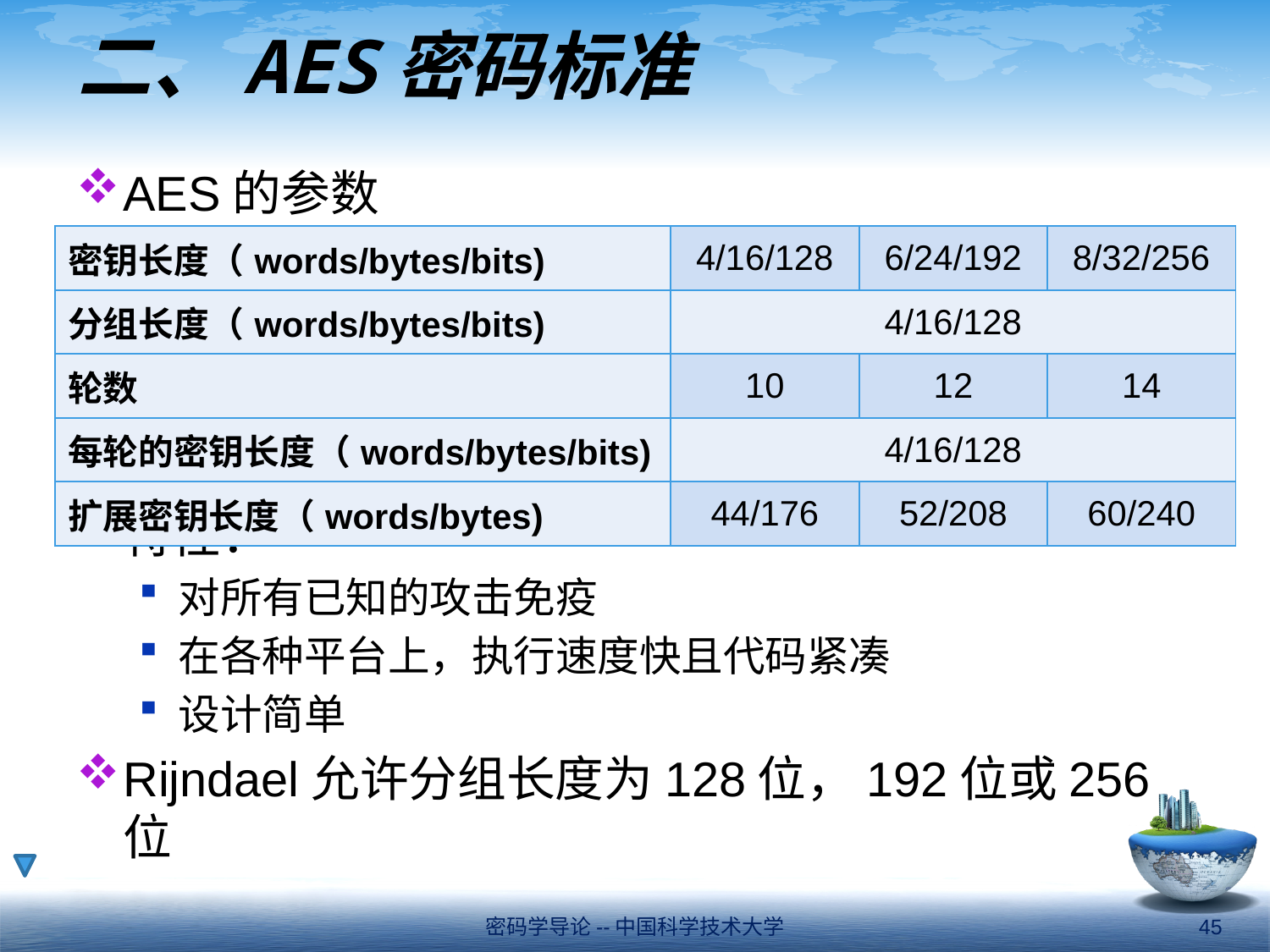

# 二、AES密码标准
AES的参数

特性：
对所有已知的攻击免疫
在各种平台上，执行速度快且代码紧凑
设计简单
Rijndael允许分组长度为128位，192位或256位
| 密钥长度（words/bytes/bits) | 4/16/128 | 6/24/192 | 8/32/256 |
| --- | --- | --- | --- |
| 分组长度（words/bytes/bits) | 4/16/128 |  |  |
| 轮数 | 10 | 12 | 14 |
| 每轮的密钥长度（words/bytes/bits) | 4/16/128 |  |  |
| 扩展密钥长度（words/bytes) | 44/176 | 52/208 | 60/240 |

密码学导论--中国科学技术大学
45